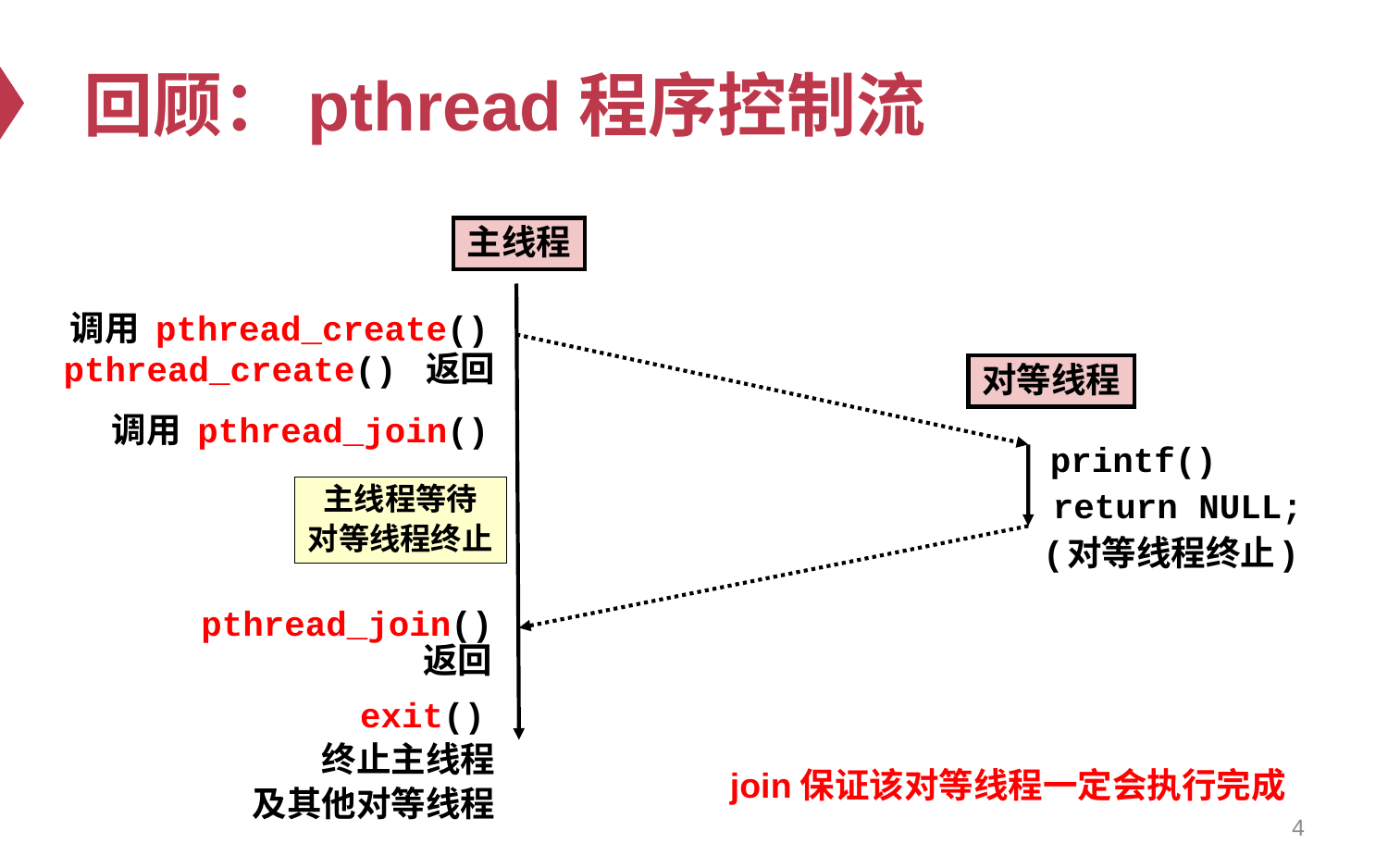

# 回顾：pthread程序控制流
主线程

调用 pthread_create()

pthread_create() 返回
对等线程
调用 pthread_join()
printf()

主线程等待
对等线程终止
return NULL;

(对等线程终止)
pthread_join() 返回
exit()
终止主线程
及其他对等线程
join保证该对等线程一定会执行完成
4